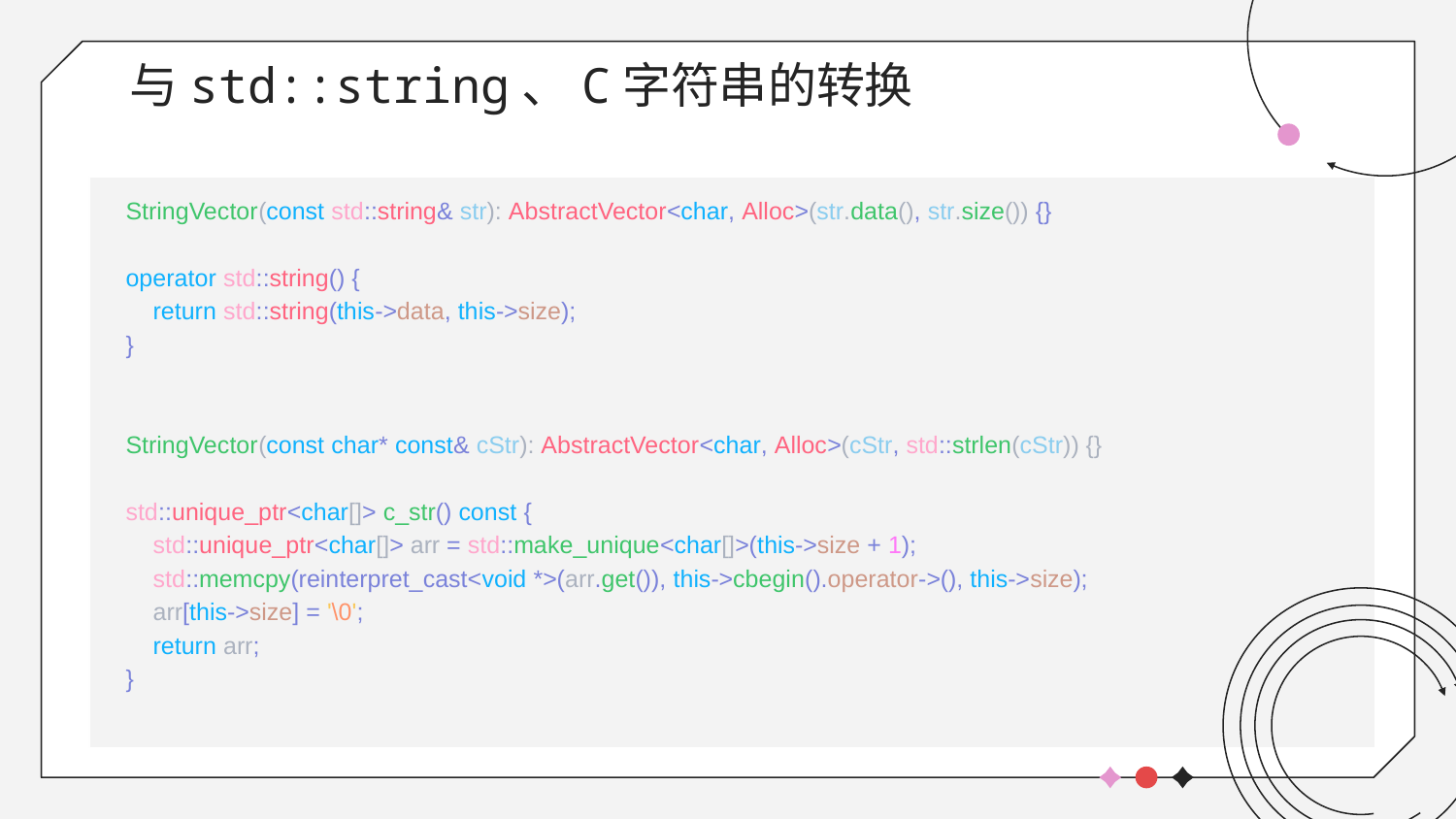

# 与std::string、C字符串的转换
StringVector(const std::string& str): AbstractVector<char, Alloc>(str.data(), str.size()) {}

operator std::string() {
    return std::string(this->data, this->size);
}

StringVector(const char* const& cStr): AbstractVector<char, Alloc>(cStr, std::strlen(cStr)) {}

std::unique_ptr<char[]> c_str() const {
    std::unique_ptr<char[]> arr = std::make_unique<char[]>(this->size + 1);
    std::memcpy(reinterpret_cast<void *>(arr.get()), this->cbegin().operator->(), this->size);
    arr[this->size] = '\0';
    return arr;
}